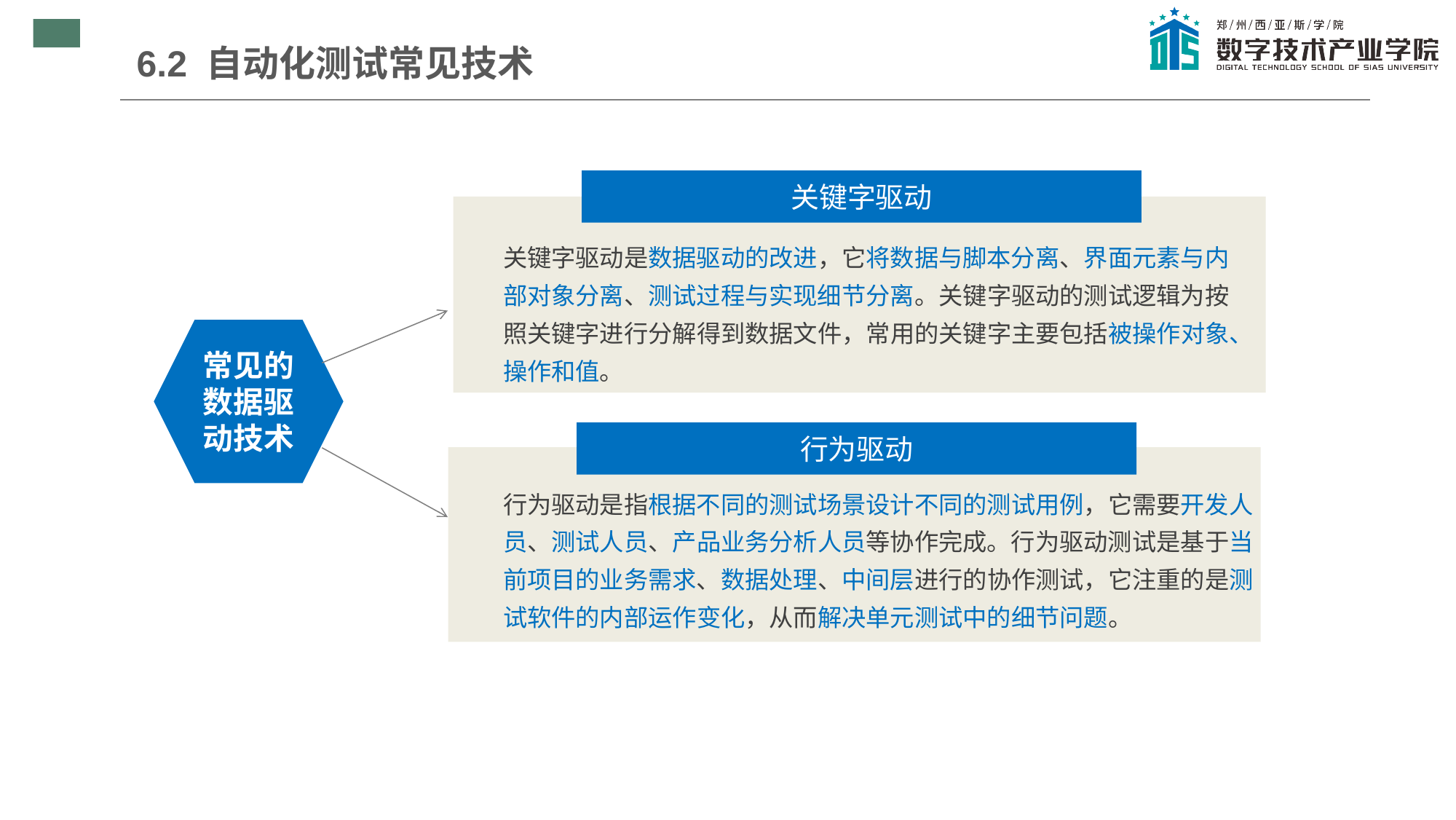

6.2 自动化测试常见技术
关键字驱动

关键字驱动是数据驱动的改进，它将数据与脚本分离、界面元素与内部对象分离、测试过程与实现细节分离。关键字驱动的测试逻辑为按照关键字进行分解得到数据文件，常用的关键字主要包括被操作对象、操作和值。
常见的数据驱动技术
行为驱动

行为驱动是指根据不同的测试场景设计不同的测试用例，它需要开发人员、测试人员、产品业务分析人员等协作完成。行为驱动测试是基于当前项目的业务需求、数据处理、中间层进行的协作测试，它注重的是测试软件的内部运作变化，从而解决单元测试中的细节问题。